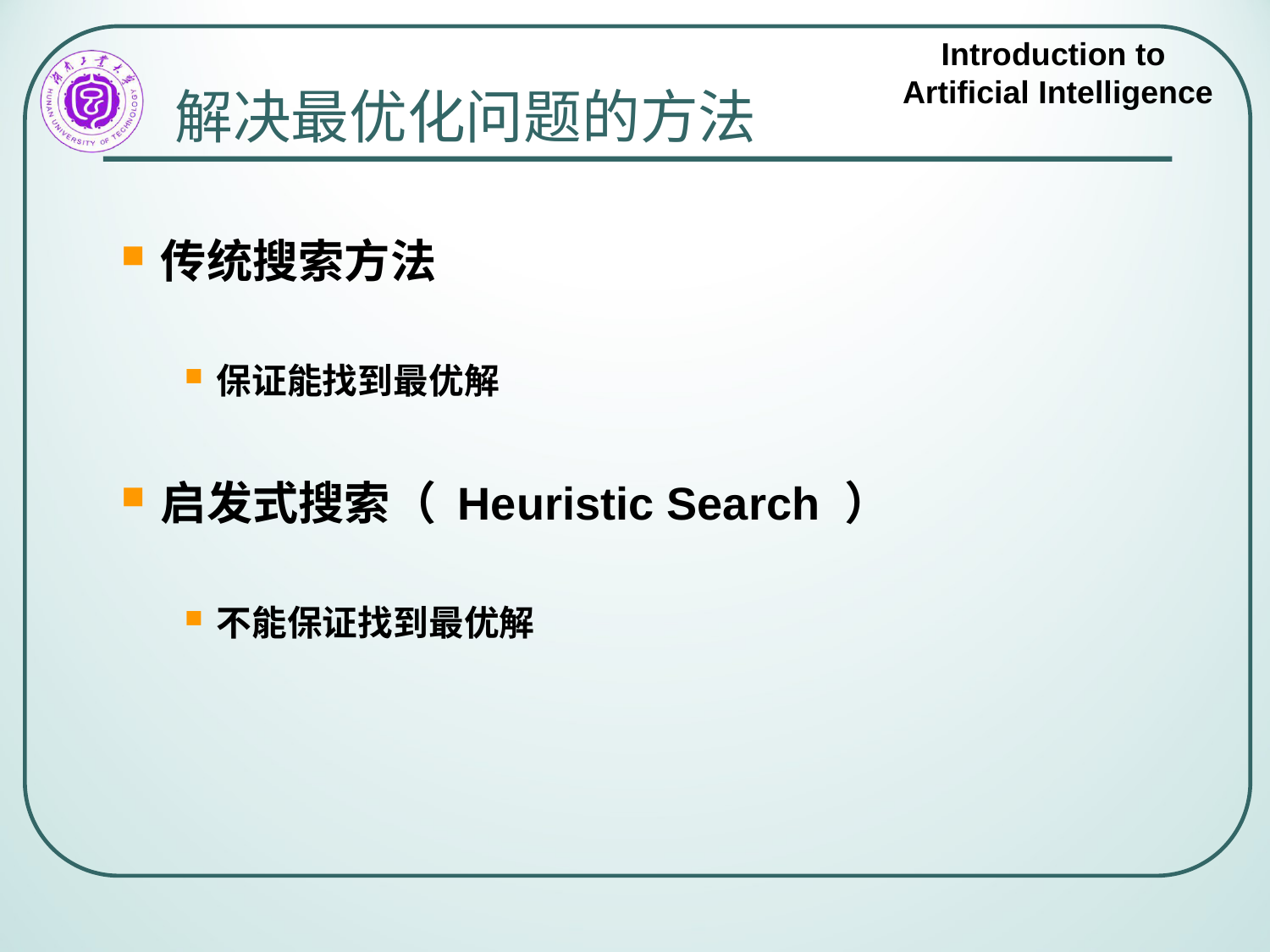

# 解决最优化问题的方法

传统搜索方法

保证能找到最优解

启发式搜索（ Heuristic Search ）

不能保证找到最优解